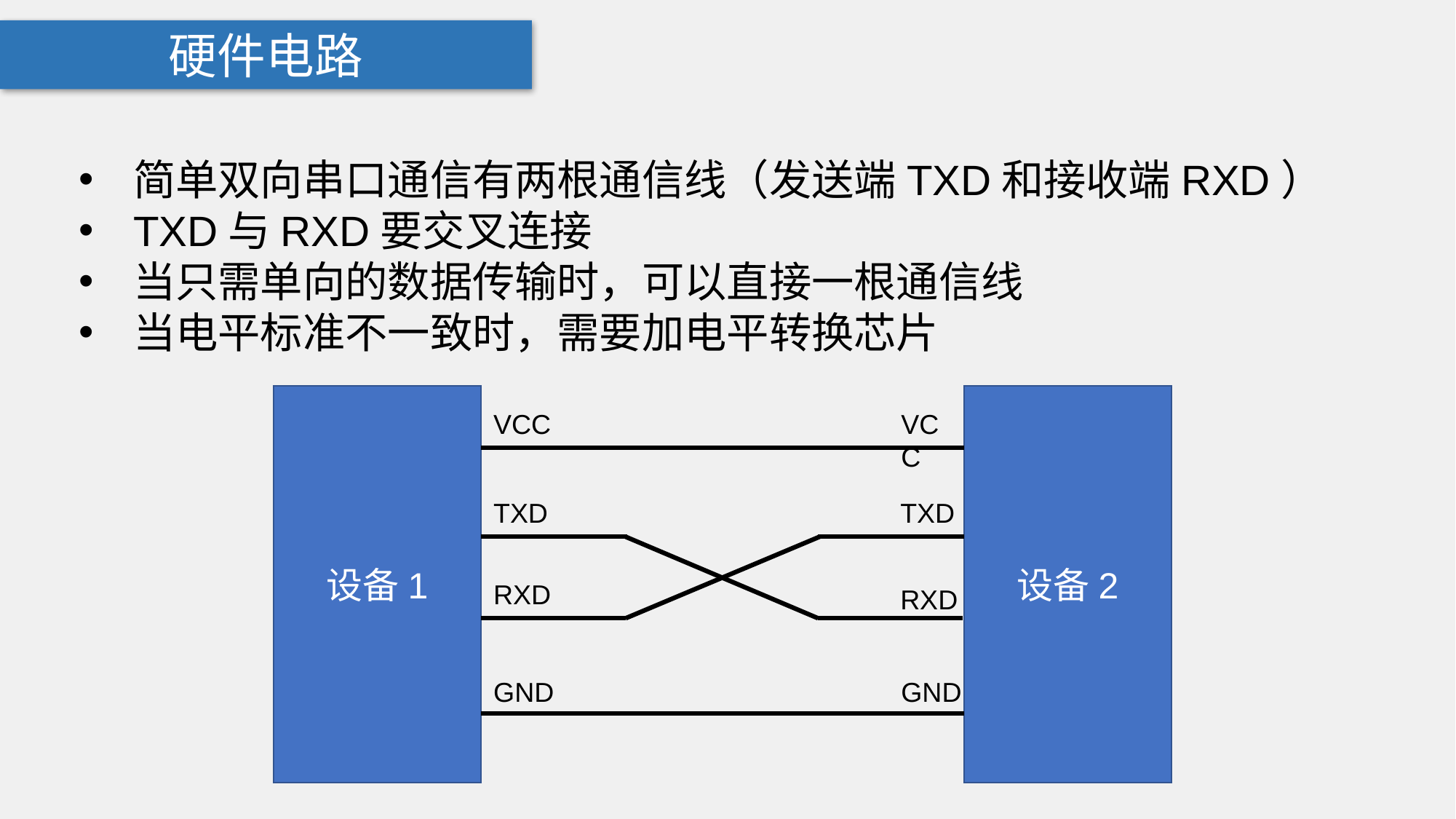

硬件电路
简单双向串口通信有两根通信线（发送端TXD和接收端RXD）
TXD与RXD要交叉连接
当只需单向的数据传输时，可以直接一根通信线
当电平标准不一致时，需要加电平转换芯片
设备2
设备1
VCC
VCC
TXD
TXD
RXD
RXD
GND
GND